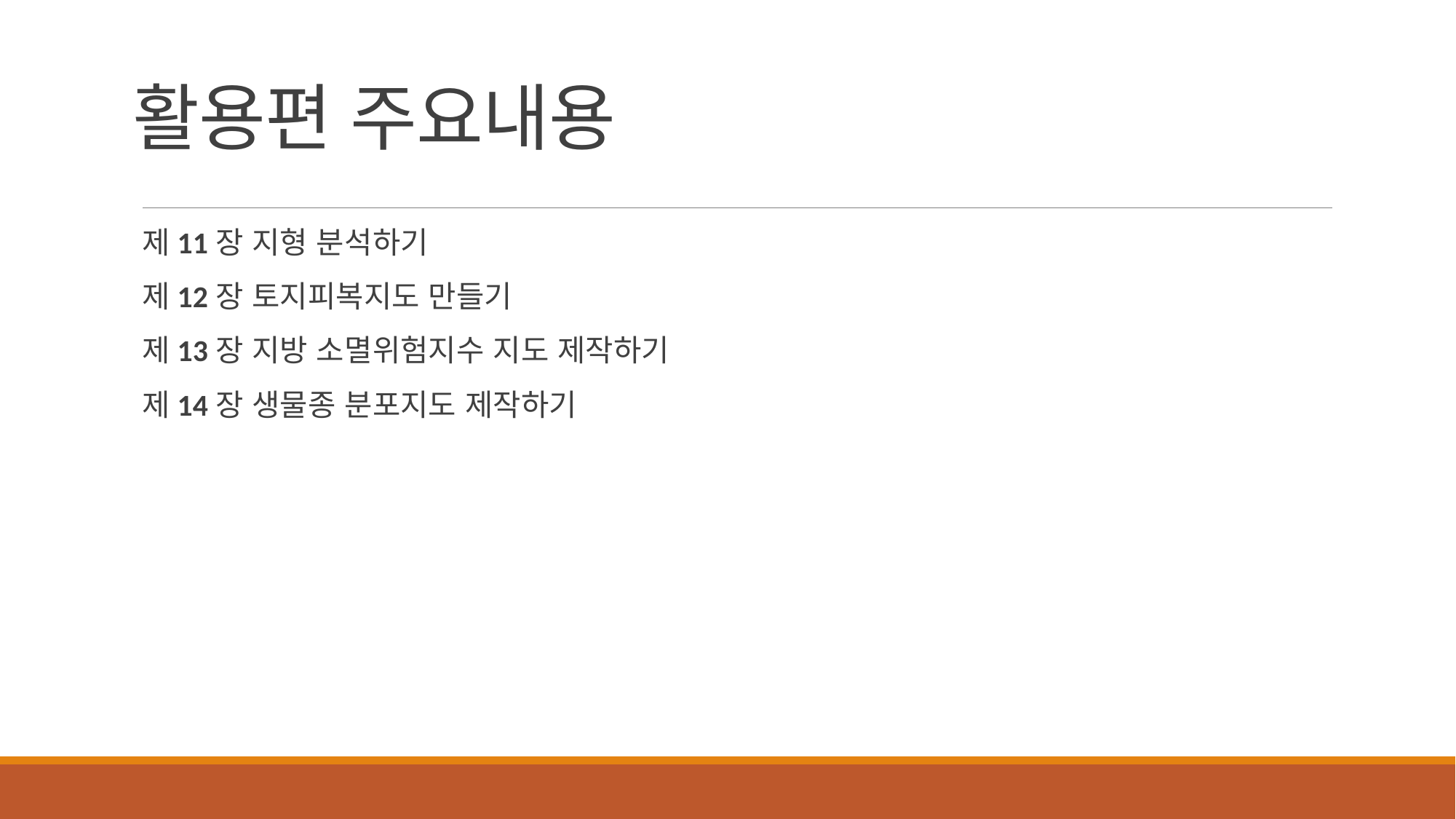

# 활용편 주요내용
제11장 지형 분석하기
제12장 토지피복지도 만들기
제13장 지방 소멸위험지수 지도 제작하기
제14장 생물종 분포지도 제작하기